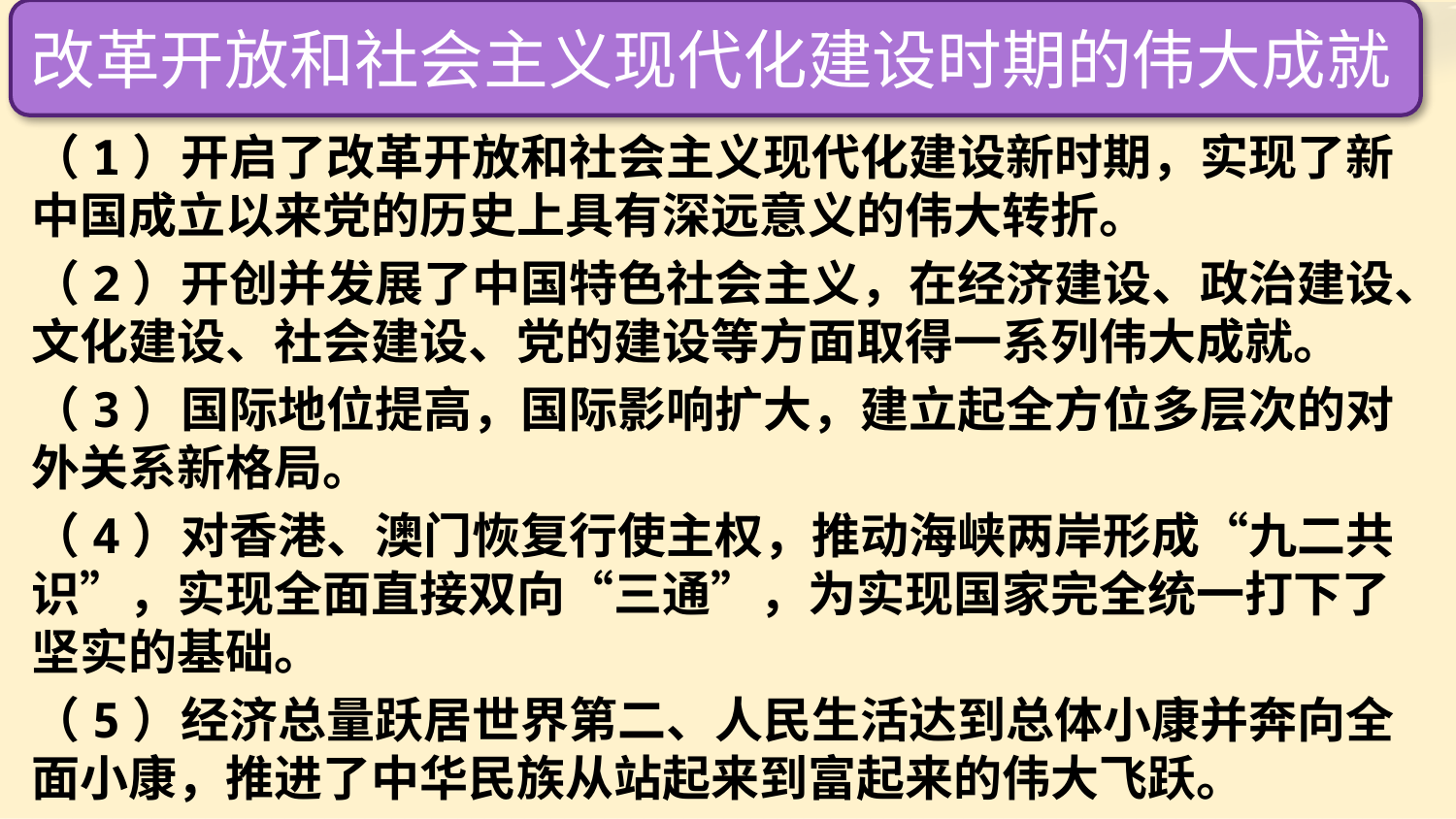

改革开放和社会主义现代化建设时期的伟大成就
（1）开启了改革开放和社会主义现代化建设新时期，实现了新中国成立以来党的历史上具有深远意义的伟大转折。
（2）开创并发展了中国特色社会主义，在经济建设、政治建设、文化建设、社会建设、党的建设等方面取得一系列伟大成就。
（3）国际地位提高，国际影响扩大，建立起全方位多层次的对外关系新格局。
（4）对香港、澳门恢复行使主权，推动海峡两岸形成“九二共识”，实现全面直接双向“三通”，为实现国家完全统一打下了坚实的基础。
（5）经济总量跃居世界第二、人民生活达到总体小康并奔向全面小康，推进了中华民族从站起来到富起来的伟大飞跃。